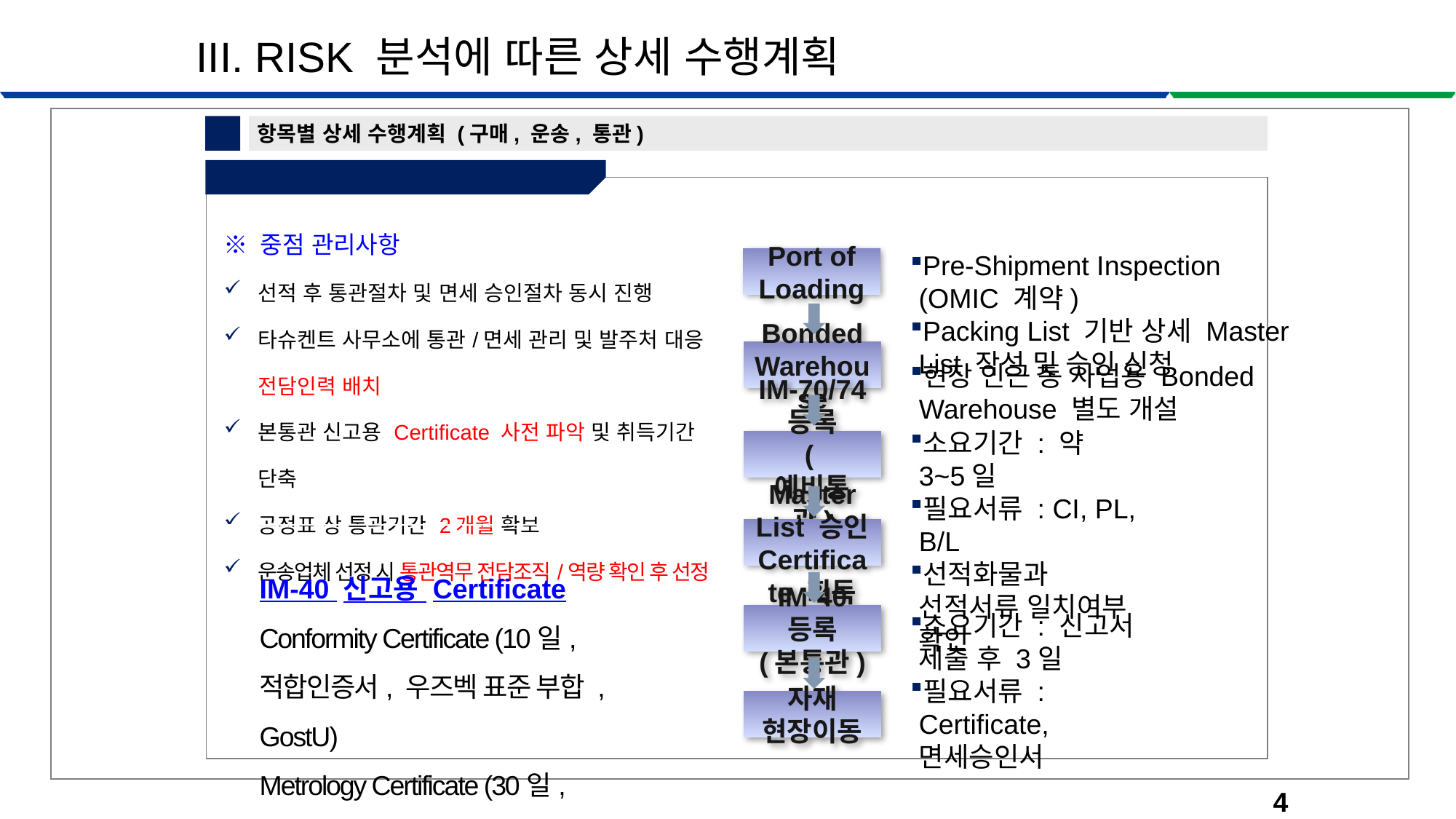

III. RISK 분석에 따른 상세 수행계획
4
항목별 상세 수행계획 (구매, 운송, 통관)
⑤-1 통관 / 면세 승인 (Master List)

| ※ 중점 관리사항 선적 후 통관절차 및 면세 승인절차 동시 진행 타슈켄트 사무소에 통관/면세 관리 및 발주처 대응 전담인력 배치 본통관 신고용 Certificate 사전 파악 및 취득기간 단축 공정표 상 통관기간 2개월 확보 운송업체 선정 시 통관역무 전담조직/역량 확인 후 선정 |
| --- |
Pre-Shipment Inspection (OMIC 계약)
Packing List 기반 상세 Master List 작성 및 승인 신청
Port of Loading

Bonded Warehouse
현장 인근 동 사업용 Bonded Warehouse 별도 개설

소요기간 : 약 3~5일
필요서류 : CI, PL, B/L
선적화물과 선적서류 일치여부 확인
IM-70/74 등록
(예비통관)

Master List 승인
Certificate 획득

소요기간 : 신고서 제출 후 3일
필요서류 : Certificate, 면세승인서
IM-40 등록
(본통관)

자재 현장이동
IM-40 신고용 Certificate
Conformity Certificate (10일, 적합인증서, 우즈벡 표준 부합 , GostU)
Metrology Certificate (30일, 계측기 등에 대한 인증)
Hygienic Certificate (15일, 인체에 무해함 인증)
Ecology Certificate (15일, 환경 무해함 인증)
HS Code 별 별도 Permission  (소방, 검역 등)
45